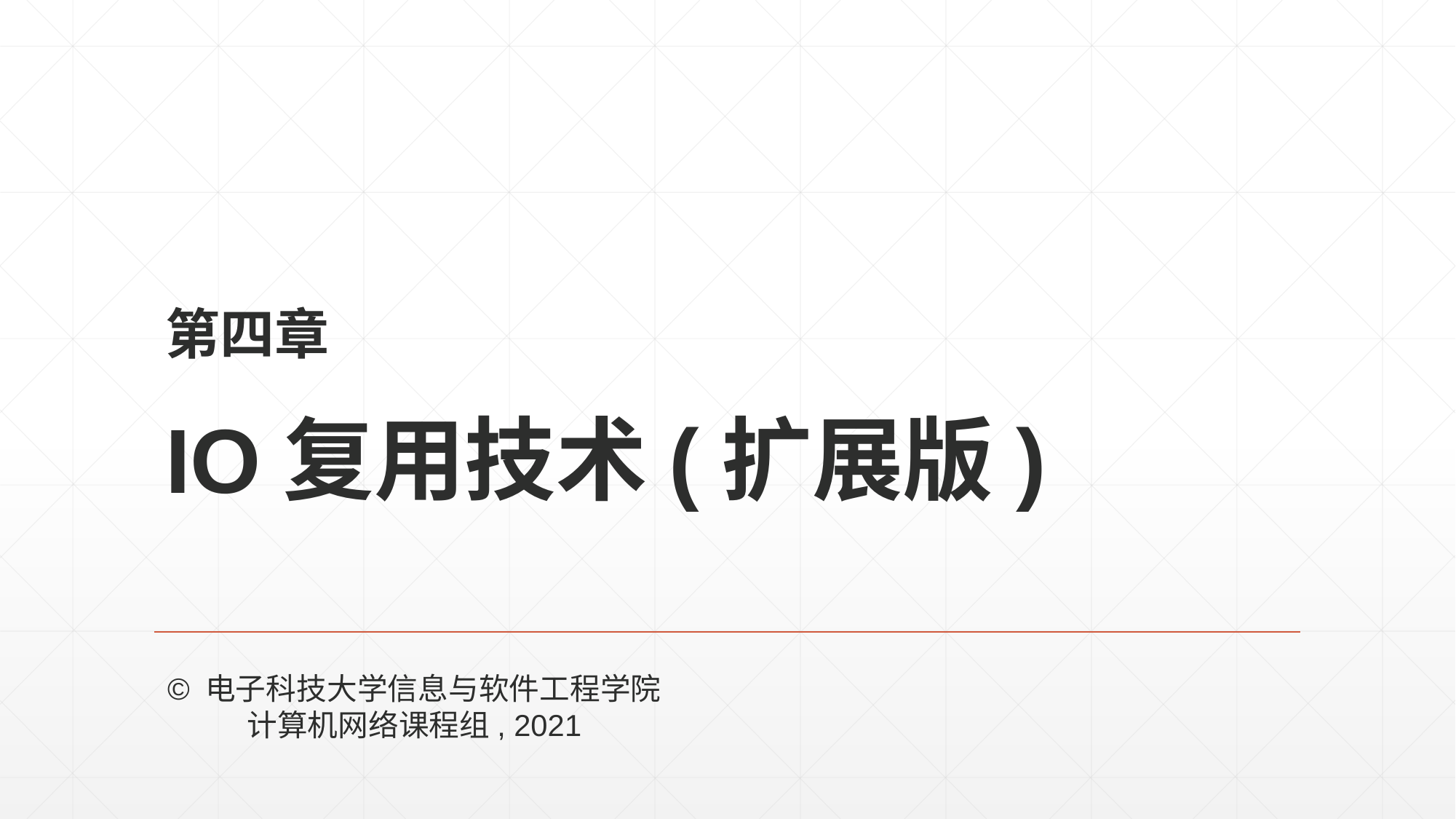

# 第四章 IO复用技术(扩展版)
© 电子科技大学信息与软件工程学院
计算机网络课程组, 2021